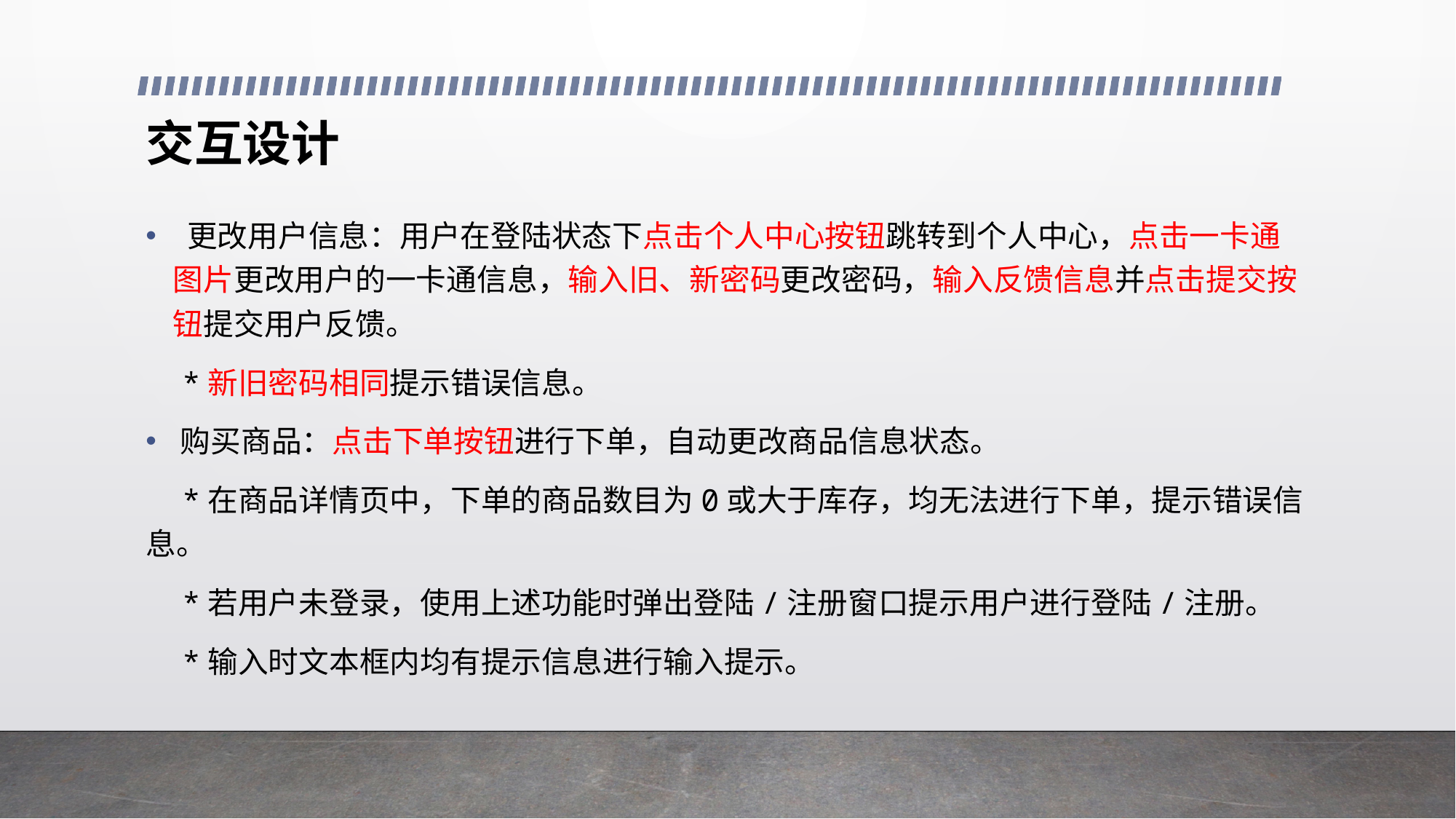

# 交互设计
 ​更改用户信息：用户在登陆状态下点击个人中心按钮跳转到个人中心，点击一卡通图片更改用户的一卡通信息，输入旧、新密码更改密码，输入反馈信息并点击提交按钮提交用户反馈。
  *新旧密码相同提示错误信息。
​购买商品：点击下单按钮进行下单，自动更改商品信息状态。​
  *在商品详情页中，下单的商品数目为0或大于库存，均无法进行下单，提示错误信息。
  *若用户未登录，使用上述功能时弹出登陆/注册窗口提示用户进行登陆/注册。
  *输入时文本框内均有提示信息进行输入提示。